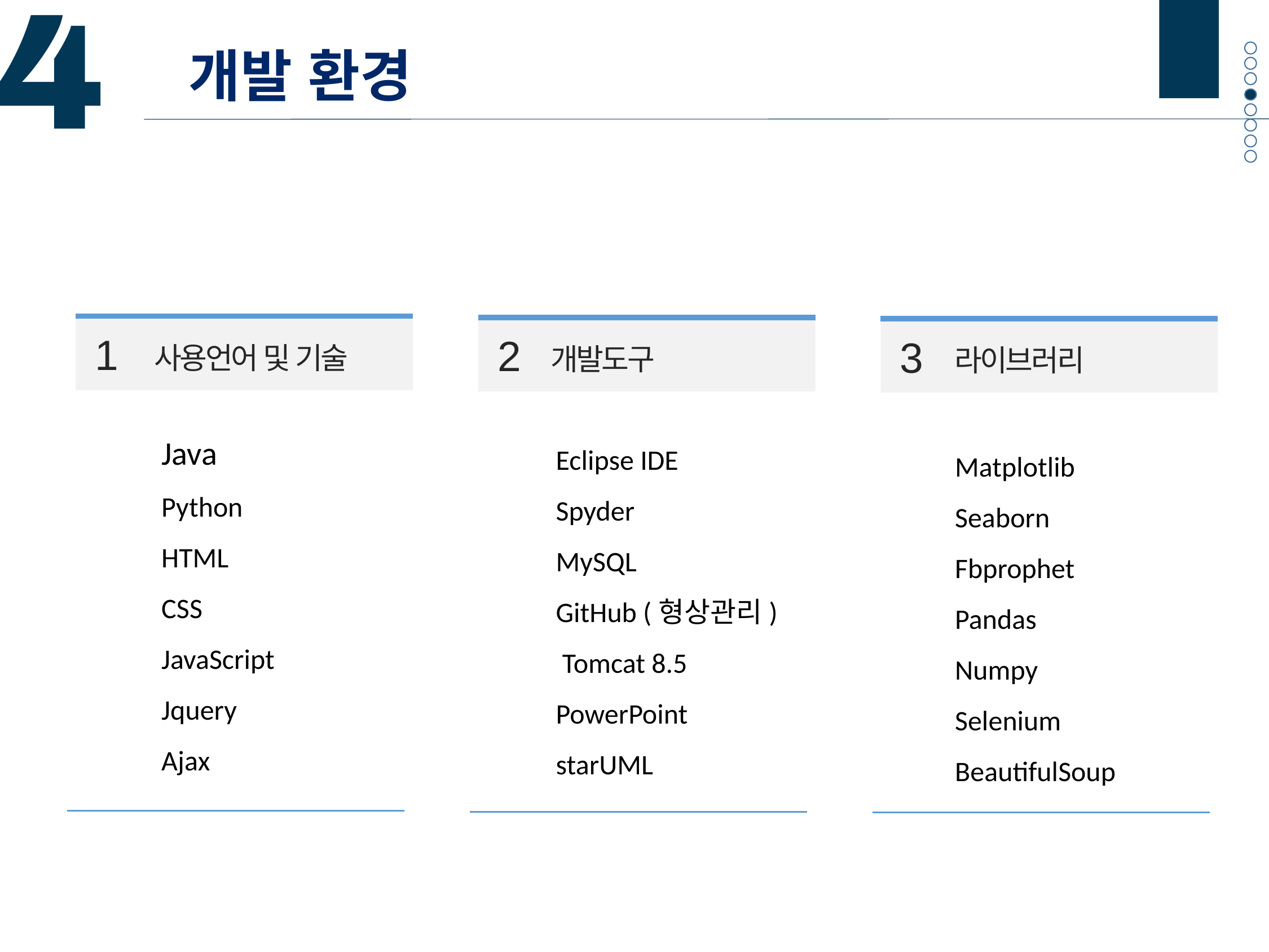

4
개발 환경

1
2
3
사용언어 및 기술
개발도구
라이브러리
Java
Python
HTML
CSS
JavaScript
Jquery
Ajax

Eclipse IDE
Spyder
MySQL
GitHub (형상관리)
 Tomcat 8.5
PowerPoint
starUML
Matplotlib
Seaborn
Fbprophet
Pandas
Numpy
Selenium
BeautifulSoup